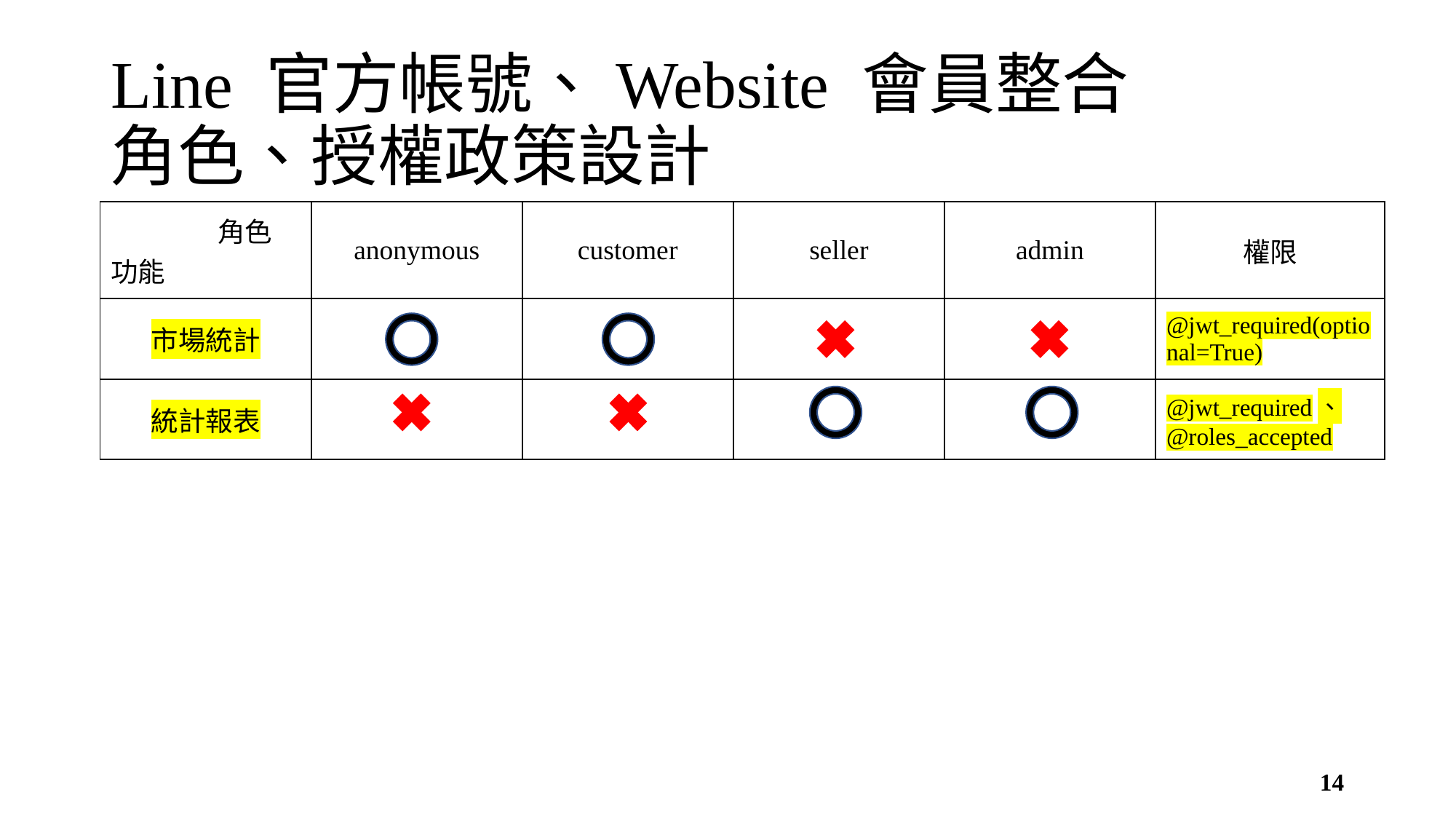

# Line 官方帳號、Website 會員整合 角色、授權政策設計
| 角色 功能 | anonymous | customer | seller | admin | 權限 |
| --- | --- | --- | --- | --- | --- |
| 市場統計 |  |  |  |  | @jwt\_required(optional=True) |
| 統計報表 |  |  |  |  | @jwt\_required、 @roles\_accepted |

14